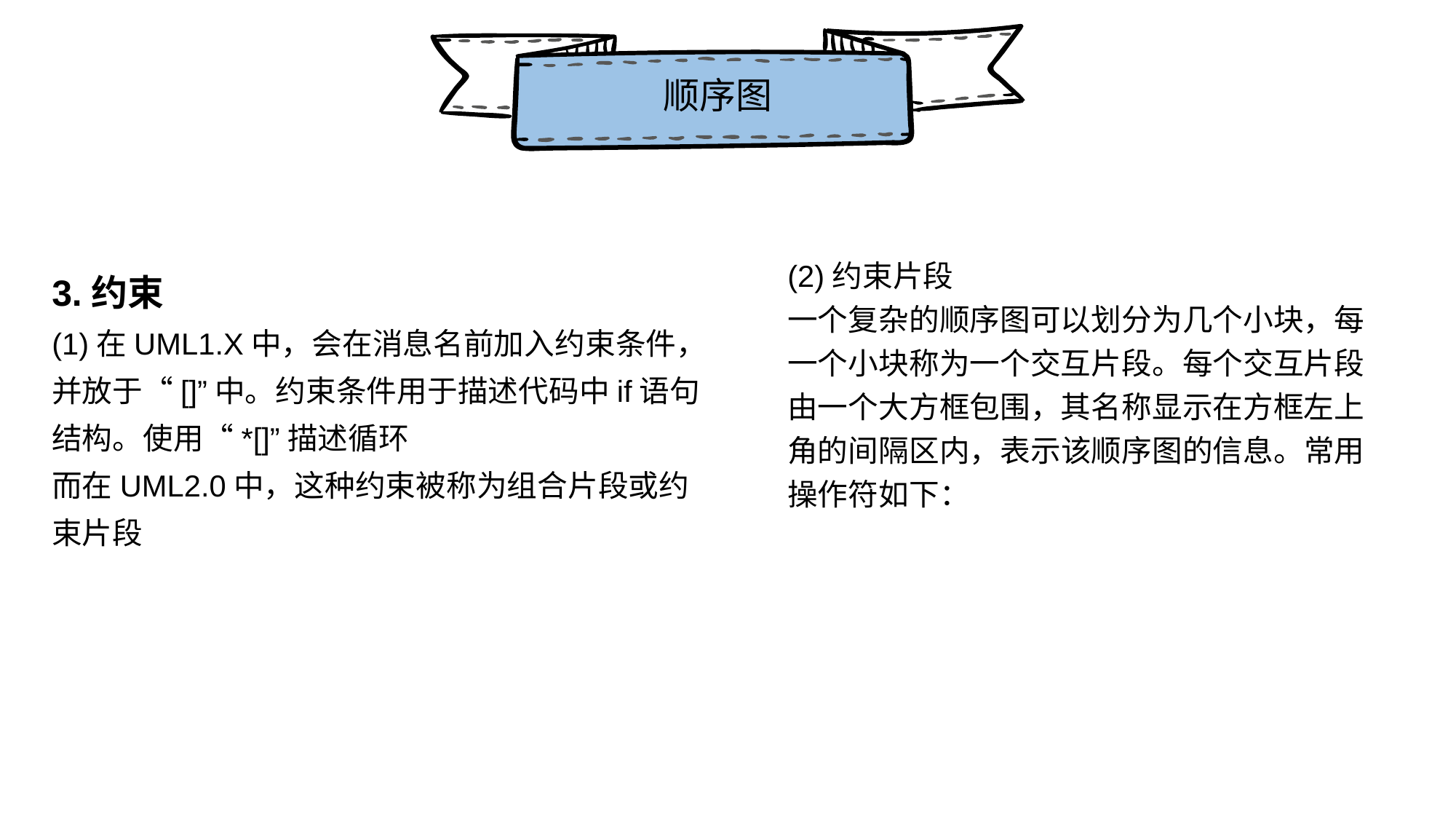

顺序图
(2)约束片段一个复杂的顺序图可以划分为几个小块，每一个小块称为一个交互片段。每个交互片段由一个大方框包围，其名称显示在方框左上角的间隔区内，表示该顺序图的信息。常用操作符如下：
3.约束
(1)在UML1.X中，会在消息名前加入约束条件，并放于“[]”中。约束条件用于描述代码中if语句结构。使用“*[]”描述循环
而在UML2.0中，这种约束被称为组合片段或约束片段